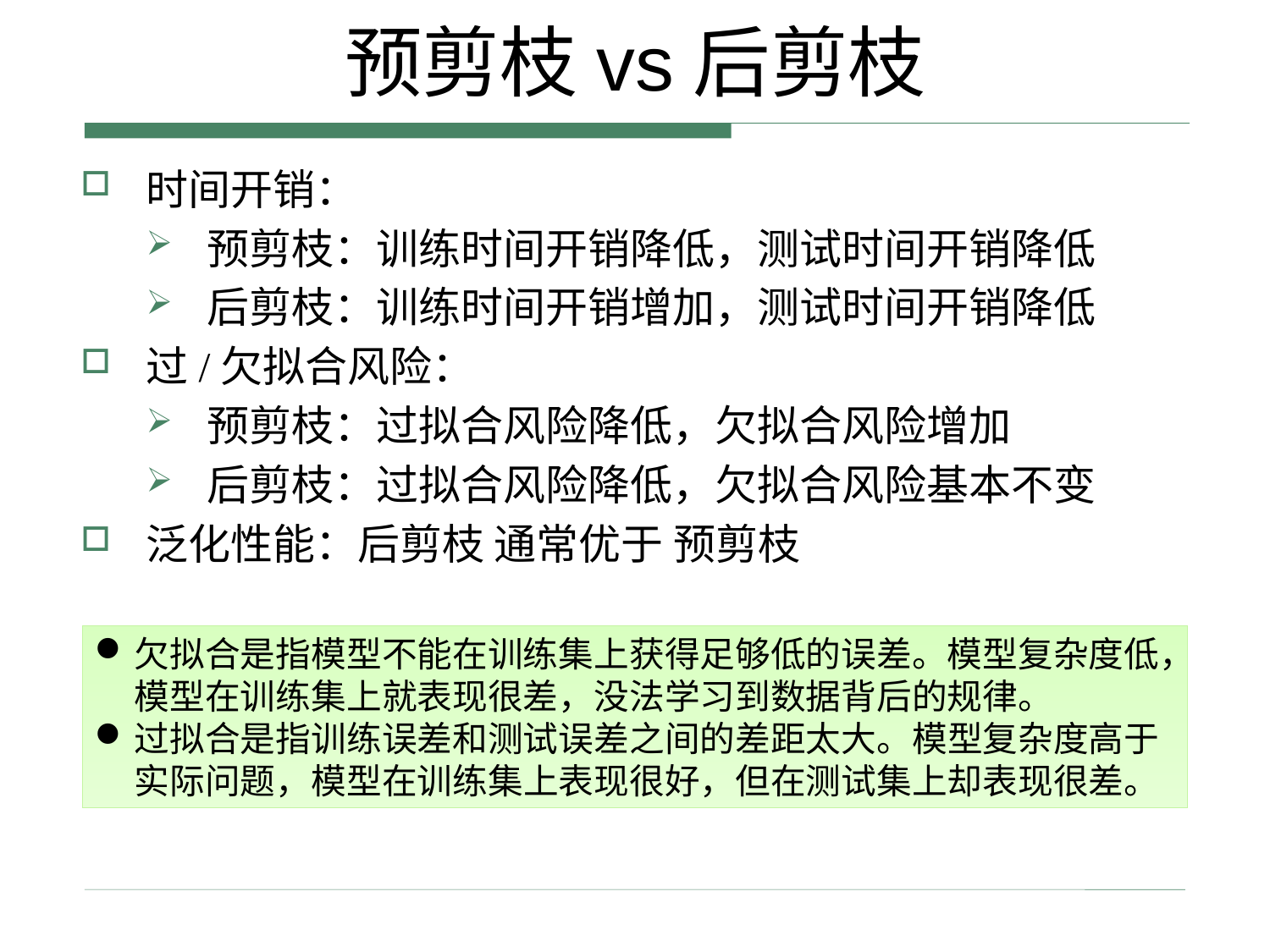

# 预剪枝vs后剪枝
时间开销：
预剪枝：训练时间开销降低，测试时间开销降低
后剪枝：训练时间开销增加，测试时间开销降低
过/欠拟合风险：
预剪枝：过拟合风险降低，欠拟合风险增加
后剪枝：过拟合风险降低，欠拟合风险基本不变
泛化性能：后剪枝 通常优于 预剪枝

欠拟合是指模型不能在训练集上获得足够低的误差。模型复杂度低，模型在训练集上就表现很差，没法学习到数据背后的规律。
过拟合是指训练误差和测试误差之间的差距太大。模型复杂度高于实际问题，模型在训练集上表现很好，但在测试集上却表现很差。
52